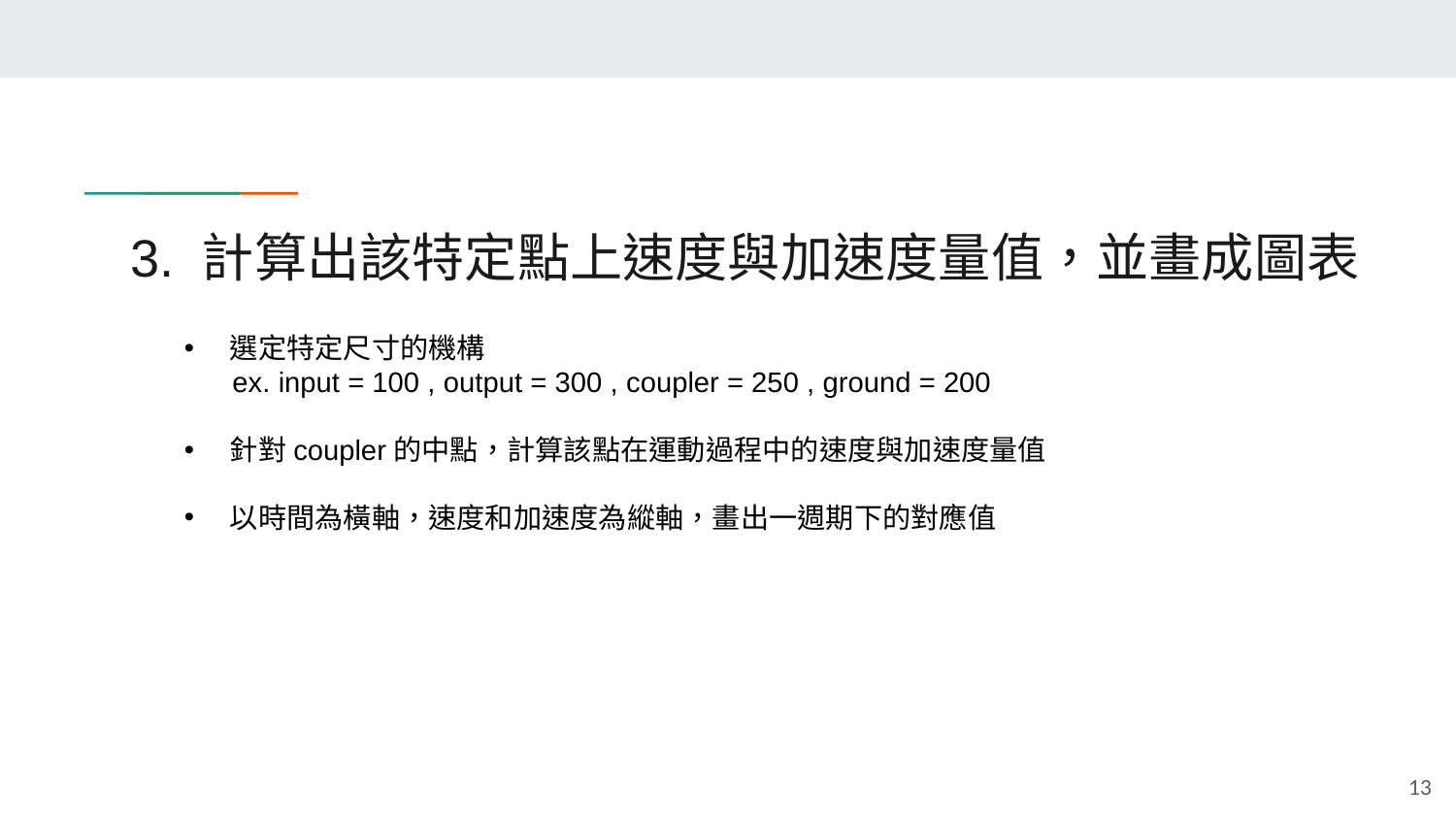

# 3. 計算出該特定點上速度與加速度量值，並畫成圖表
選定特定尺寸的機構
      ex. input = 100 , output = 300 , coupler = 250 , ground = 200

針對coupler的中點，計算該點在運動過程中的速度與加速度量值

以時間為橫軸，速度和加速度為縱軸，畫出一週期下的對應值
13